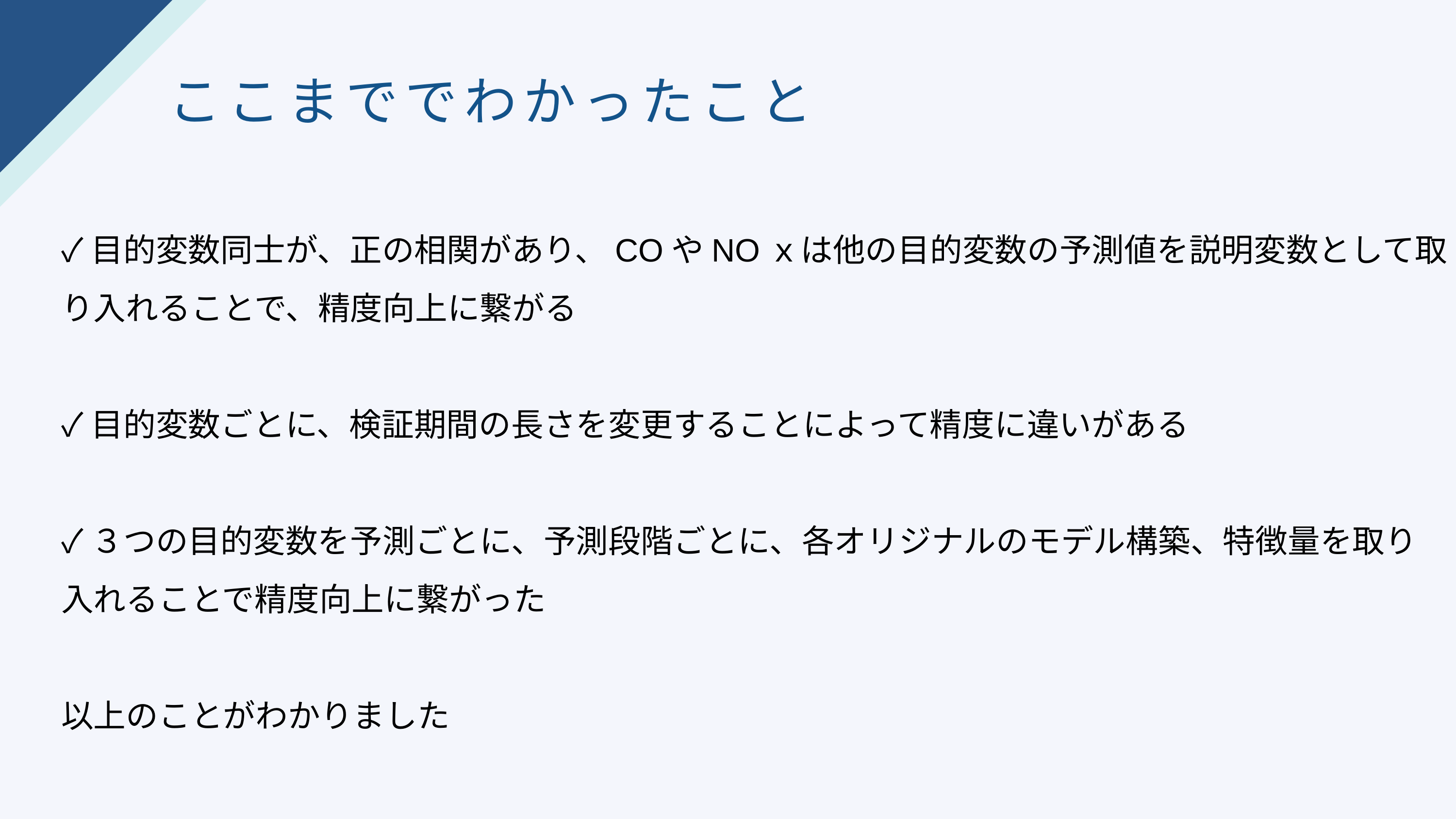

ここまででわかったこと
✓目的変数同士が、正の相関があり、COやNOｘは他の目的変数の予測値を説明変数として取り入れることで、精度向上に繋がる

✓目的変数ごとに、検証期間の長さを変更することによって精度に違いがある

✓３つの目的変数を予測ごとに、予測段階ごとに、各オリジナルのモデル構築、特徴量を取り入れることで精度向上に繋がった

以上のことがわかりました